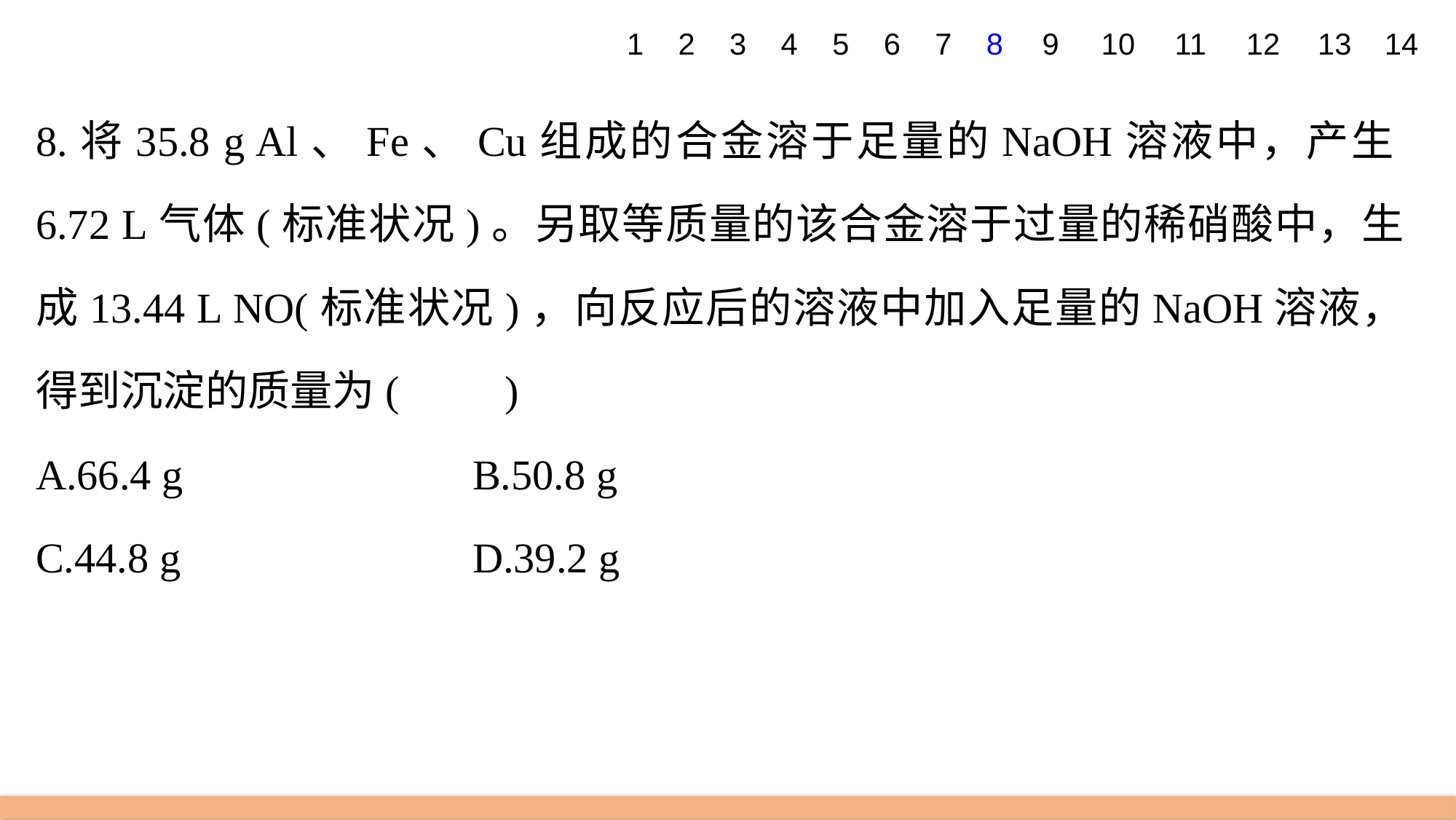

1
2
3
4
5
6
7
8
9
10
11
12
13
14
8.将35.8 g Al、Fe、Cu组成的合金溶于足量的NaOH溶液中，产生6.72 L气体(标准状况)。另取等质量的该合金溶于过量的稀硝酸中，生成13.44 L NO(标准状况)，向反应后的溶液中加入足量的NaOH溶液，得到沉淀的质量为(　　)
A.66.4 g  			B.50.8 g
C.44.8 g  			D.39.2 g